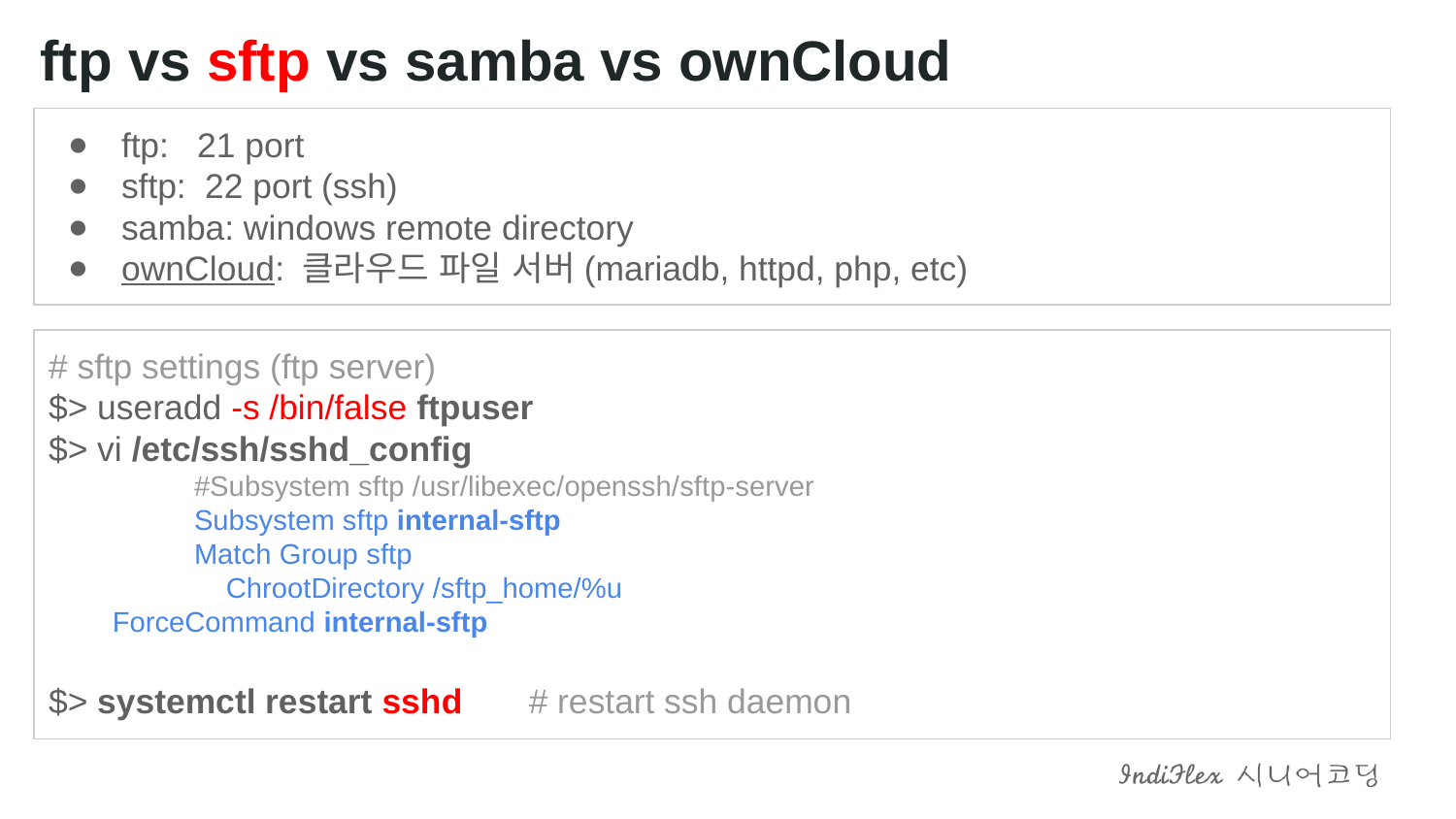

ftp vs sftp vs samba vs ownCloud
ftp:   21 port
sftp:  22 port (ssh)
samba: windows remote directory
ownCloud: 클라우드 파일 서버(mariadb, httpd, php, etc)
# sftp settings (ftp server) $> useradd -s /bin/false ftpuser $> vi /etc/ssh/sshd_config #Subsystem sftp /usr/libexec/openssh/sftp-server Subsystem sftp internal-sftp Match Group sftp ChrootDirectory /sftp_home/%u ForceCommand internal-sftp $> systemctl restart sshd       # restart ssh daemon